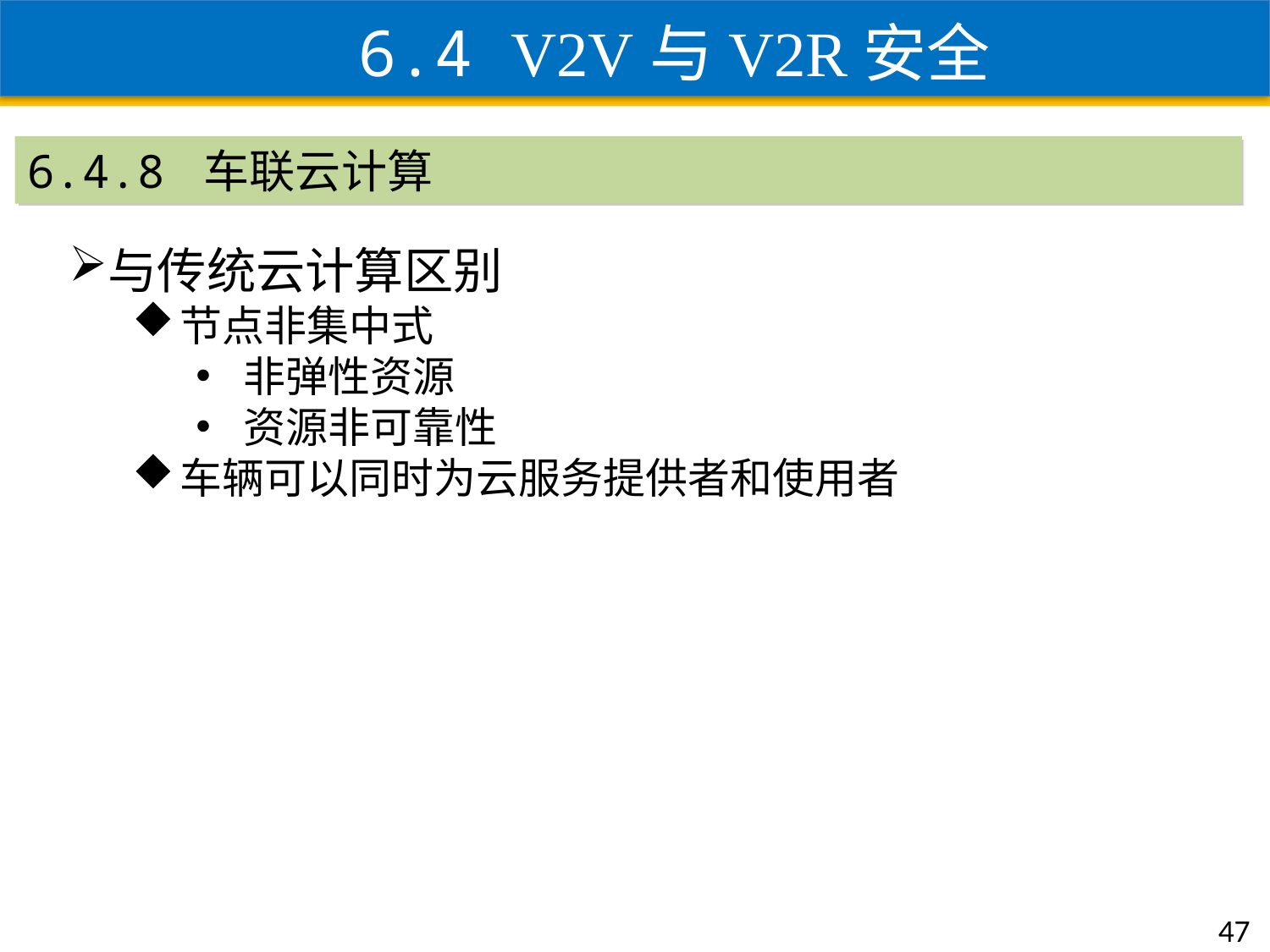

6.4 V2V与V2R安全
6.4.8 车联云计算
与传统云计算区别
节点非集中式
非弹性资源
资源非可靠性
车辆可以同时为云服务提供者和使用者

47